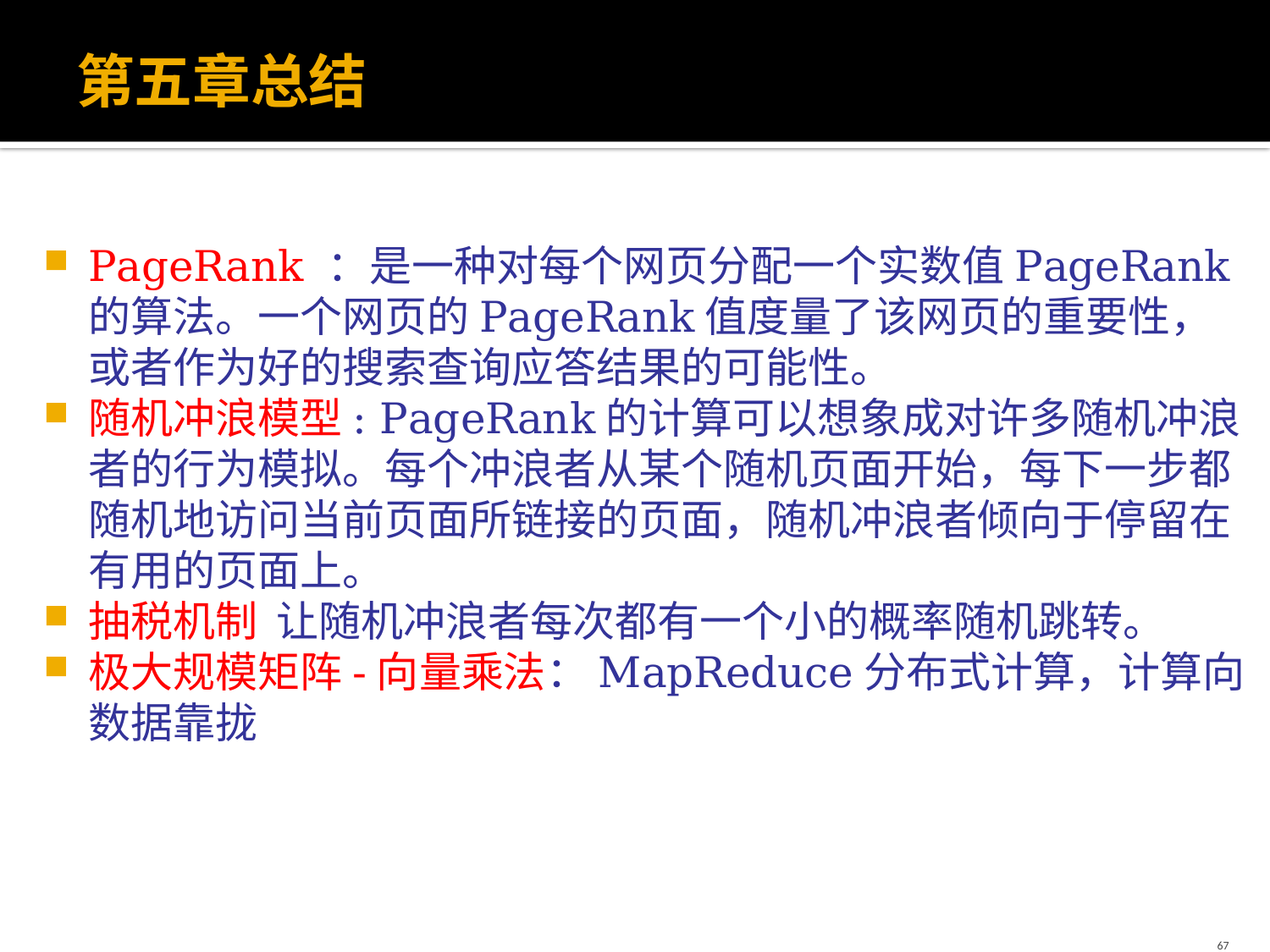

# 第五章总结
PageRank ：是一种对每个网页分配一个实数值PageRank的算法。一个网页的PageRank值度量了该网页的重要性，或者作为好的搜索查询应答结果的可能性。
随机冲浪模型: PageRank的计算可以想象成对许多随机冲浪者的行为模拟。每个冲浪者从某个随机页面开始，每下一步都随机地访问当前页面所链接的页面，随机冲浪者倾向于停留在有用的页面上。
抽税机制  让随机冲浪者每次都有一个小的概率随机跳转。
极大规模矩阵-向量乘法：MapReduce分布式计算，计算向数据靠拢
67